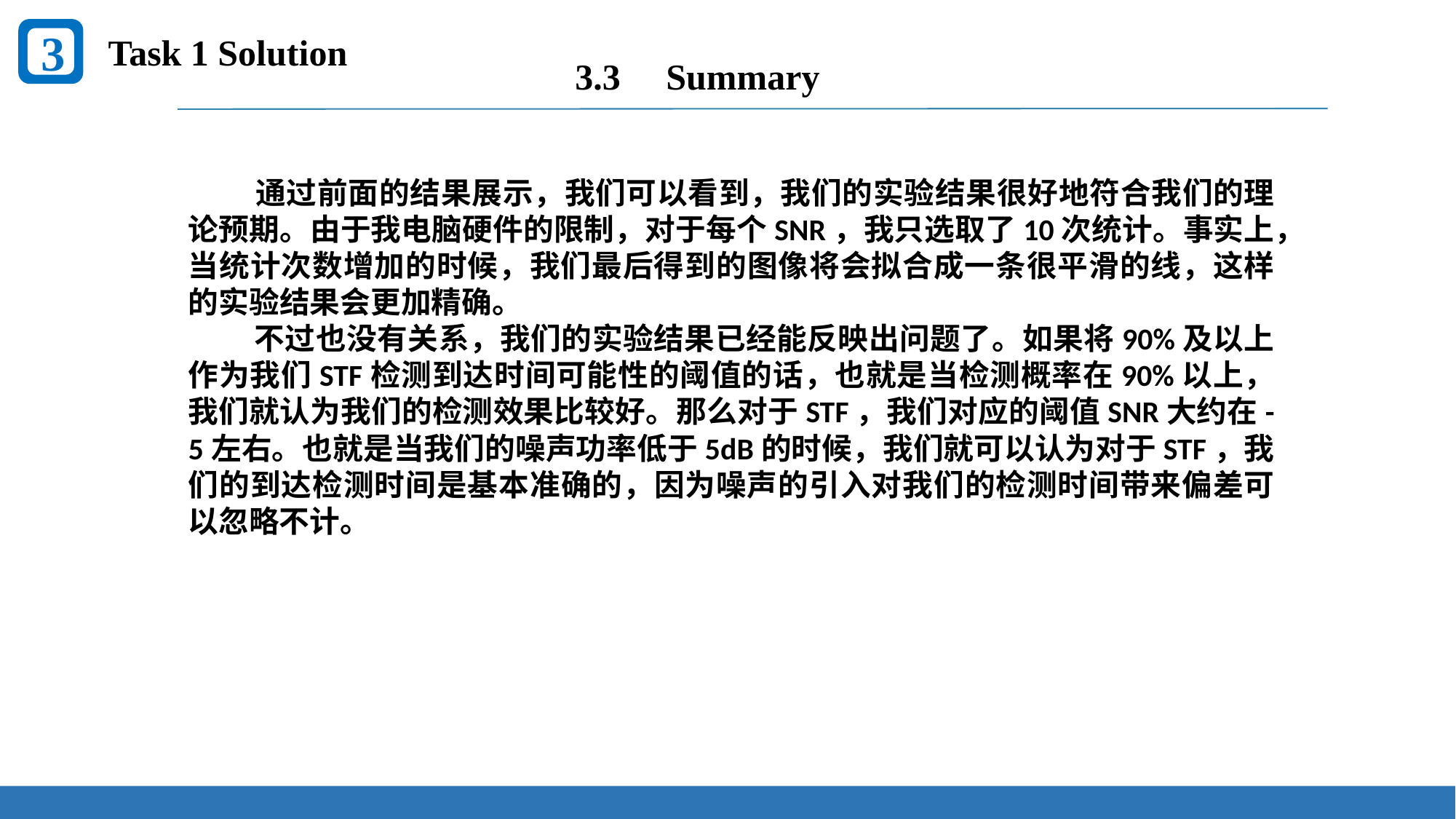

3
Task 1 Solution
3.3     Summary
         通过前面的结果展示，我们可以看到，我们的实验结果很好地符合我们的理论预期。由于我电脑硬件的限制，对于每个SNR，我只选取了10次统计。事实上，当统计次数增加的时候，我们最后得到的图像将会拟合成一条很平滑的线，这样的实验结果会更加精确。
        不过也没有关系，我们的实验结果已经能反映出问题了。如果将90%及以上作为我们STF检测到达时间可能性的阈值的话，也就是当检测概率在90%以上，我们就认为我们的检测效果比较好。那么对于STF，我们对应的阈值SNR大约在-5左右。也就是当我们的噪声功率低于5dB的时候，我们就可以认为对于STF，我们的到达检测时间是基本准确的，因为噪声的引入对我们的检测时间带来偏差可以忽略不计。